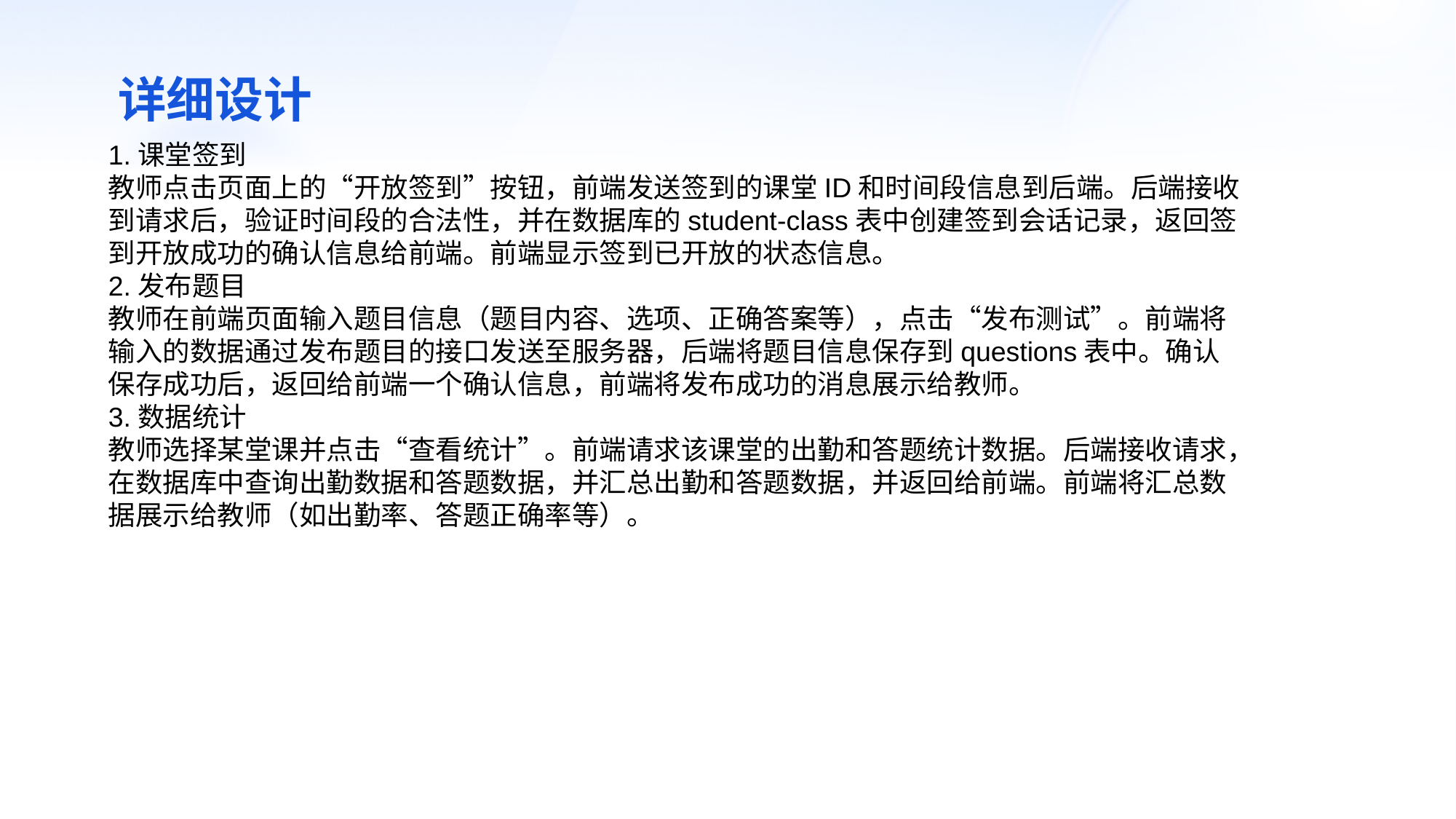

详细设计
1.课堂签到
教师点击页面上的“开放签到”按钮，前端发送签到的课堂ID和时间段信息到后端。后端接收到请求后，验证时间段的合法性，并在数据库的student-class表中创建签到会话记录，返回签到开放成功的确认信息给前端。前端显示签到已开放的状态信息。
2.发布题目
教师在前端页面输入题目信息（题目内容、选项、正确答案等），点击“发布测试”。前端将输入的数据通过发布题目的接口发送至服务器，后端将题目信息保存到questions表中。确认保存成功后，返回给前端一个确认信息，前端将发布成功的消息展示给教师。
3.数据统计
教师选择某堂课并点击“查看统计”。前端请求该课堂的出勤和答题统计数据。后端接收请求，在数据库中查询出勤数据和答题数据，并汇总出勤和答题数据，并返回给前端。前端将汇总数据展示给教师（如出勤率、答题正确率等）。